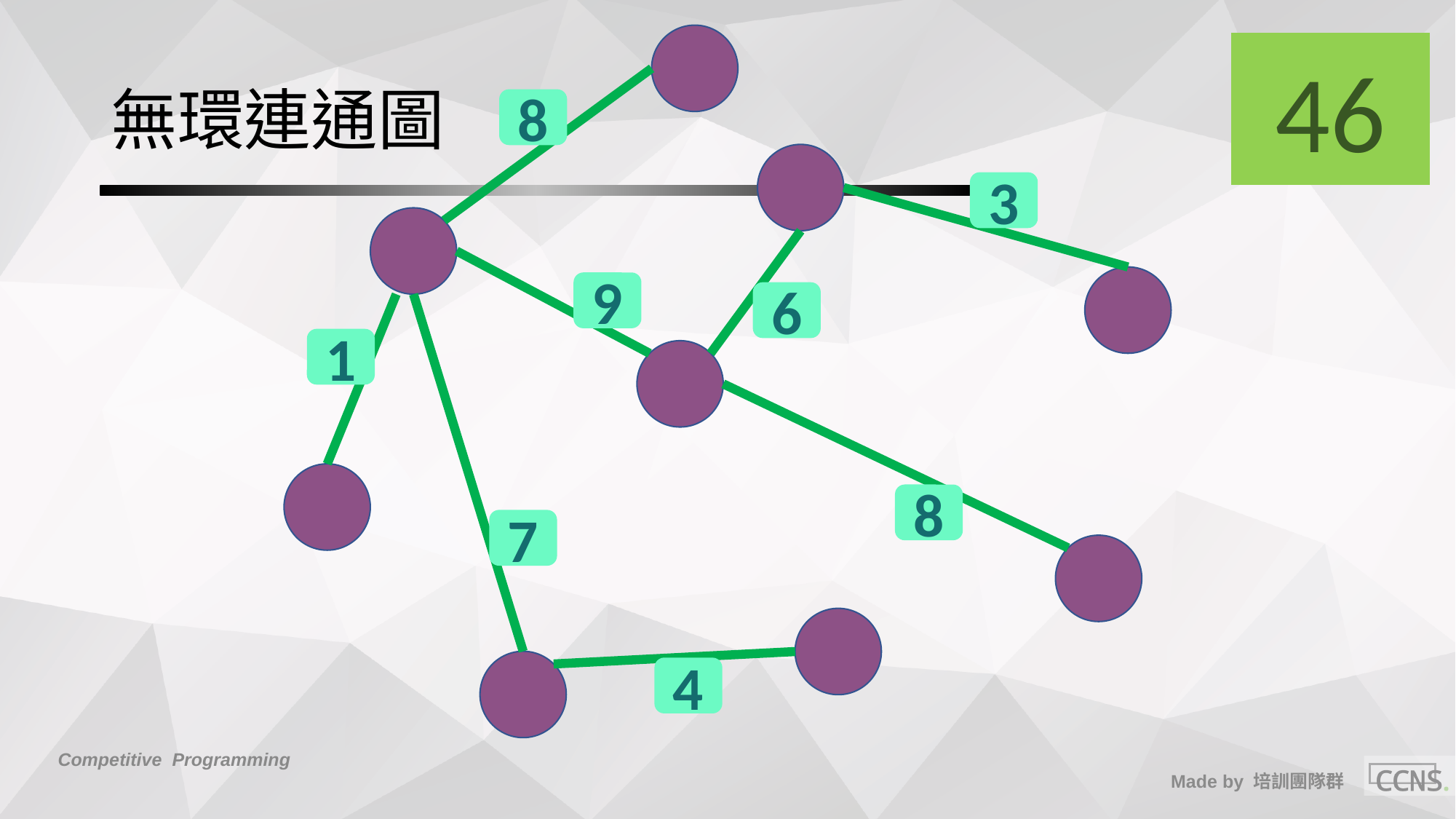

46
# 無環連通圖
8

3

9
6
1

8
7

4